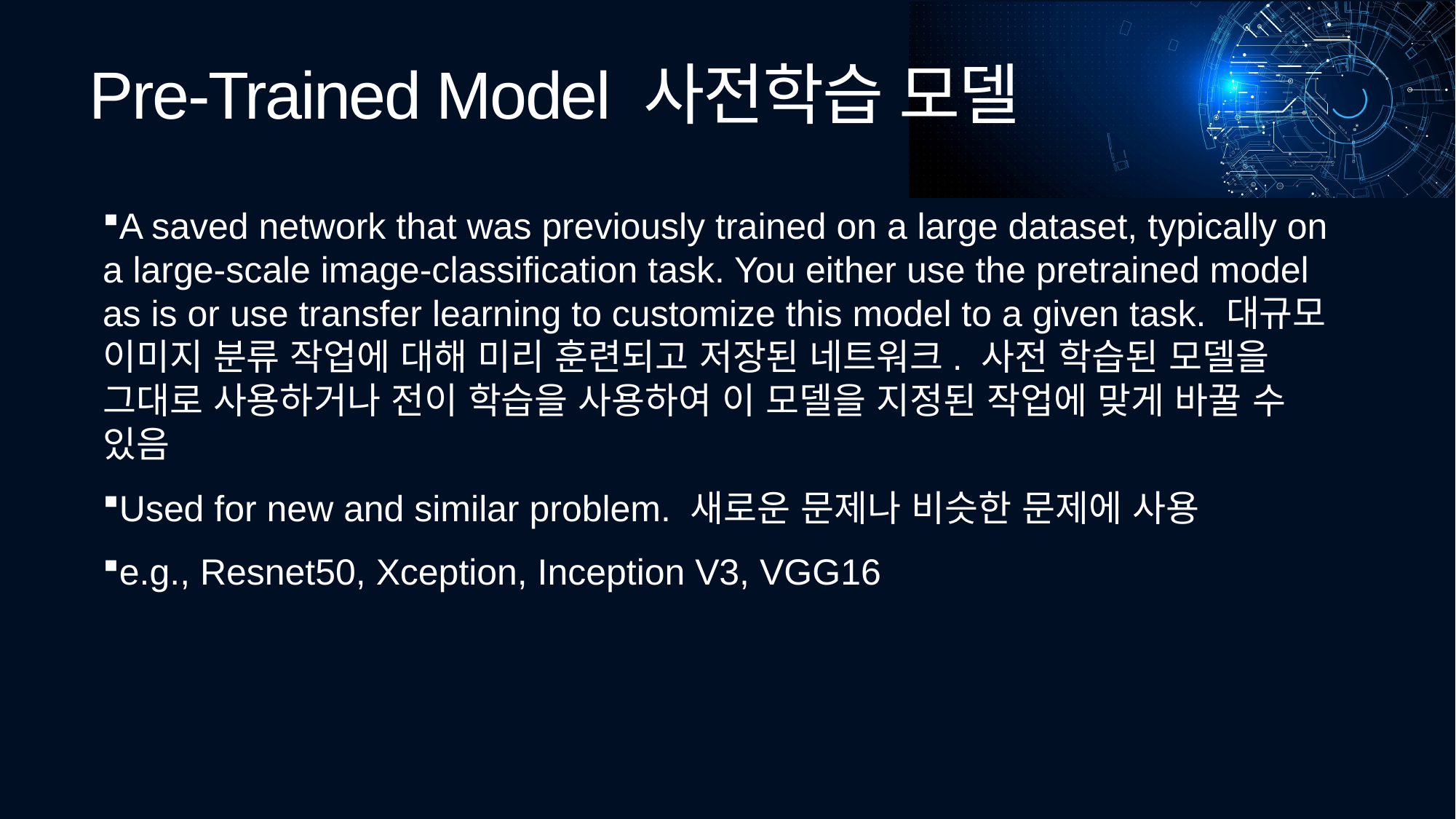

# Pre-Trained Model 사전학습 모델
A saved network that was previously trained on a large dataset, typically on a large-scale image-classification task. You either use the pretrained model as is or use transfer learning to customize this model to a given task. 대규모 이미지 분류 작업에 대해 미리 훈련되고 저장된 네트워크. 사전 학습된 모델을 그대로 사용하거나 전이 학습을 사용하여 이 모델을 지정된 작업에 맞게 바꿀 수 있음
Used for new and similar problem. 새로운 문제나 비슷한 문제에 사용
e.g., Resnet50, Xception, Inception V3, VGG16